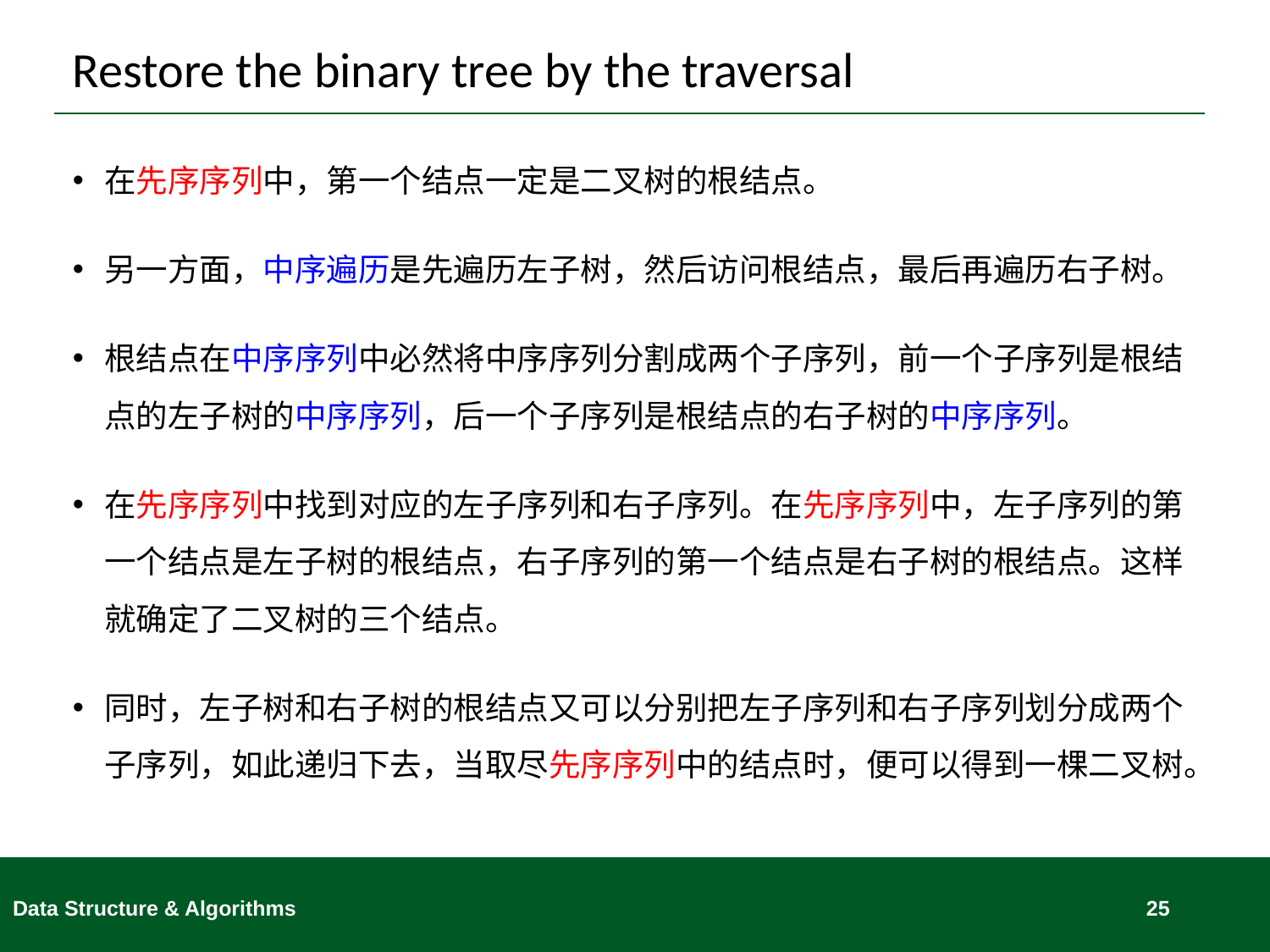

# Restore the binary tree by the traversal
在先序序列中，第一个结点一定是二叉树的根结点。
另一方面，中序遍历是先遍历左子树，然后访问根结点，最后再遍历右子树。
根结点在中序序列中必然将中序序列分割成两个子序列，前一个子序列是根结点的左子树的中序序列，后一个子序列是根结点的右子树的中序序列。
在先序序列中找到对应的左子序列和右子序列。在先序序列中，左子序列的第一个结点是左子树的根结点，右子序列的第一个结点是右子树的根结点。这样就确定了二叉树的三个结点。
同时，左子树和右子树的根结点又可以分别把左子序列和右子序列划分成两个子序列，如此递归下去，当取尽先序序列中的结点时，便可以得到一棵二叉树。
Data Structure & Algorithms
25